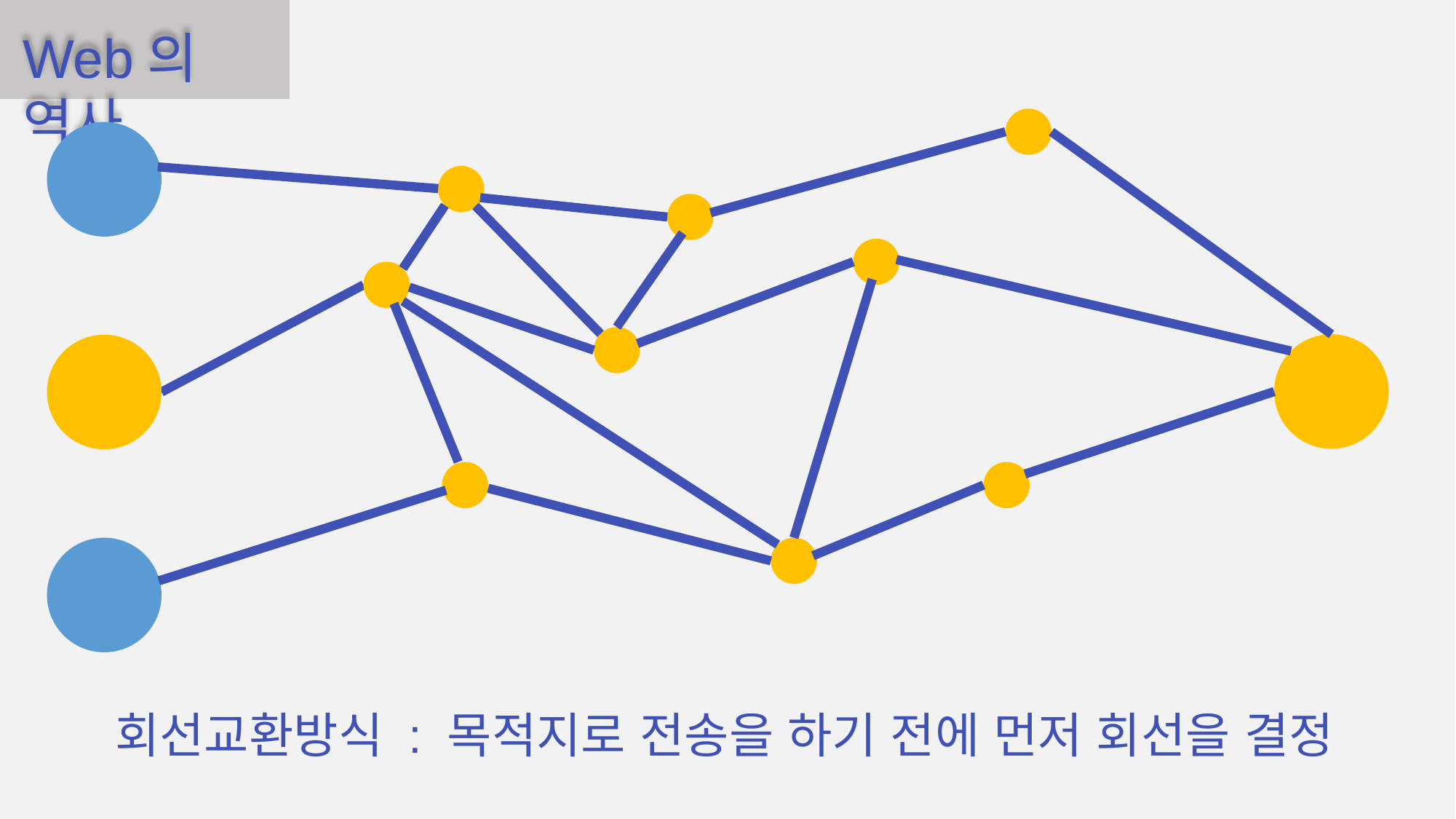

Web의 역사

회선교환방식 : 목적지로 전송을 하기 전에 먼저 회선을 결정